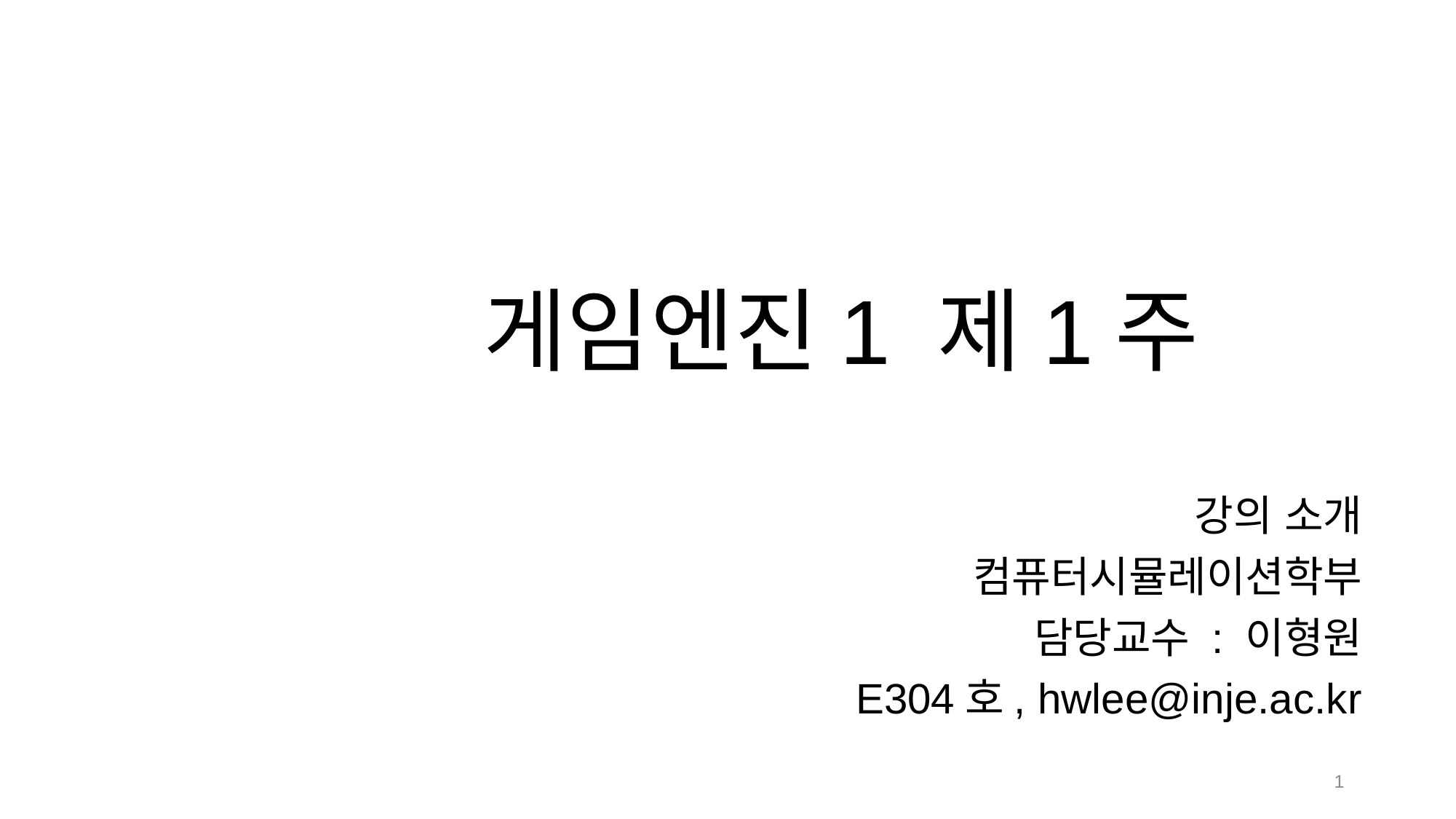

# 게임엔진1 제1주
강의 소개
컴퓨터시뮬레이션학부
담당교수 : 이형원
E304호, hwlee@inje.ac.kr
1